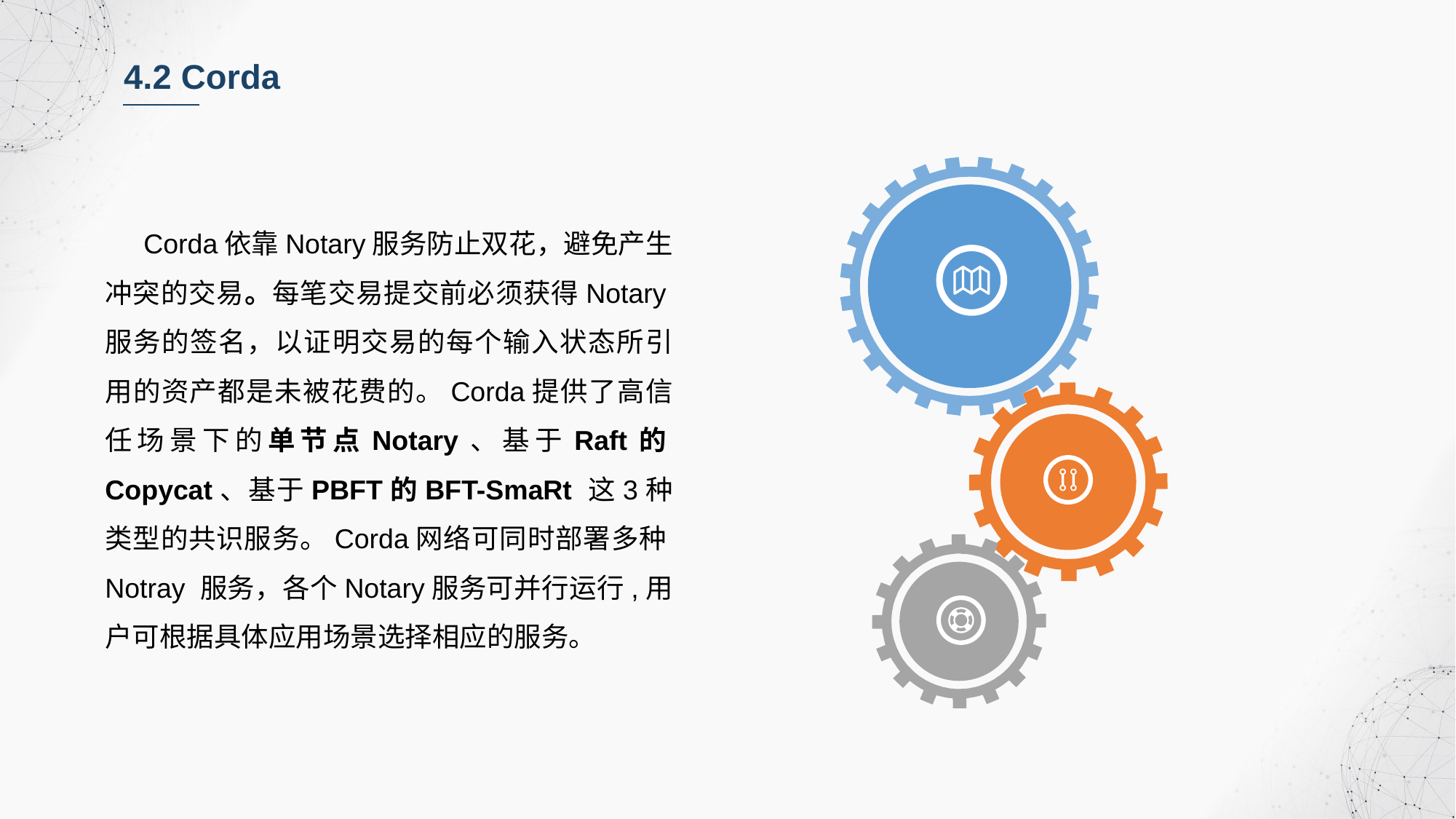

4.2 Corda
     Corda依靠Notary服务防止双花，避免产生冲突的交易。每笔交易提交前必须获得Notary服务的签名，以证明交易的每个输入状态所引用的资产都是未被花费的。Corda提供了高信任场景下的单节点Notary、基于Raft的Copycat、基于PBFT的BFT-SmaRt 这3种类型的共识服务。Corda网络可同时部署多种Notray 服务，各个Notary服务可并行运行,用户可根据具体应用场景选择相应的服务。